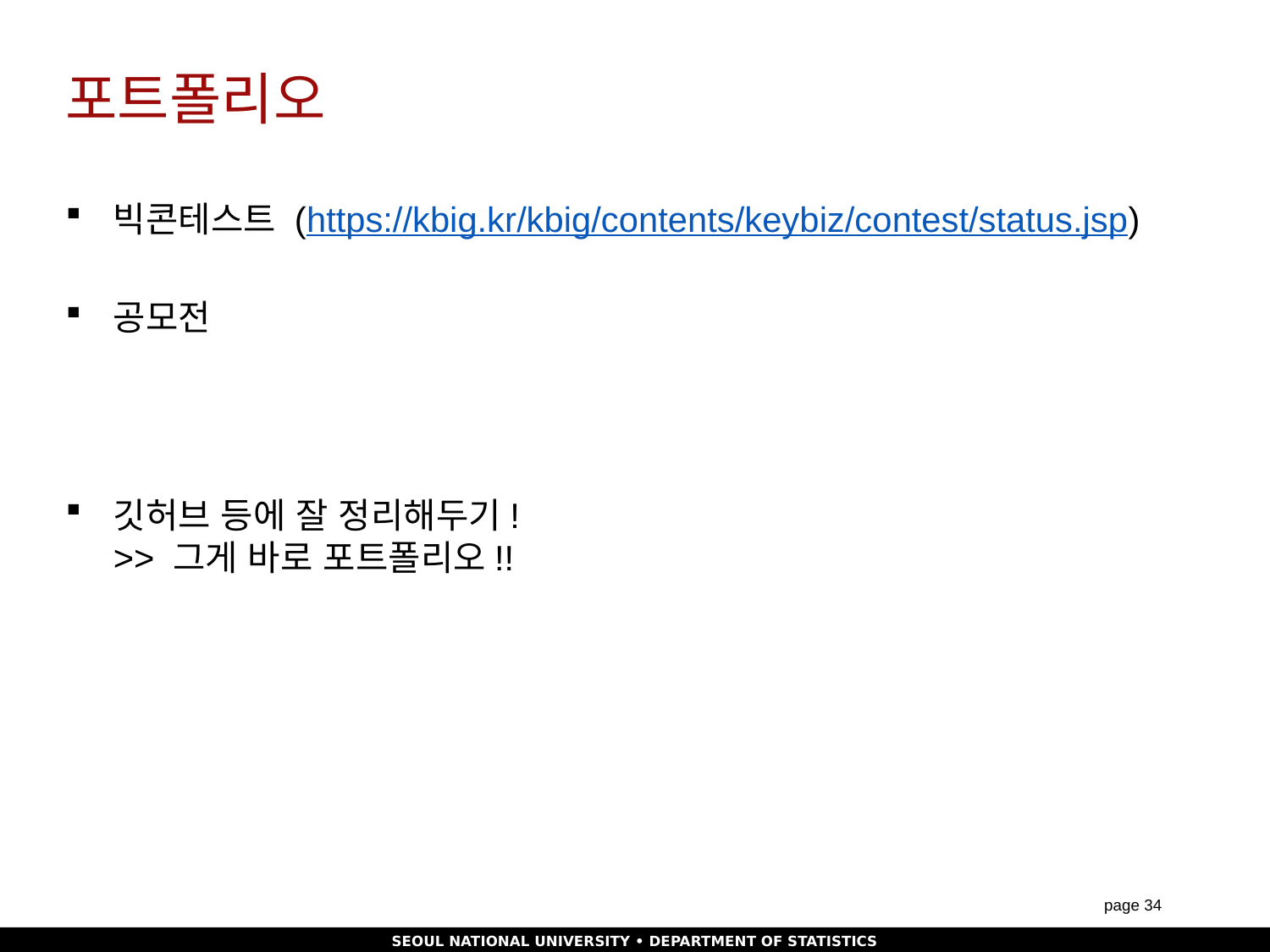

# 포트폴리오
빅콘테스트 (https://kbig.kr/kbig/contents/keybiz/contest/status.jsp)

공모전

깃허브 등에 잘 정리해두기!
>> 그게 바로 포트폴리오!!

page 34